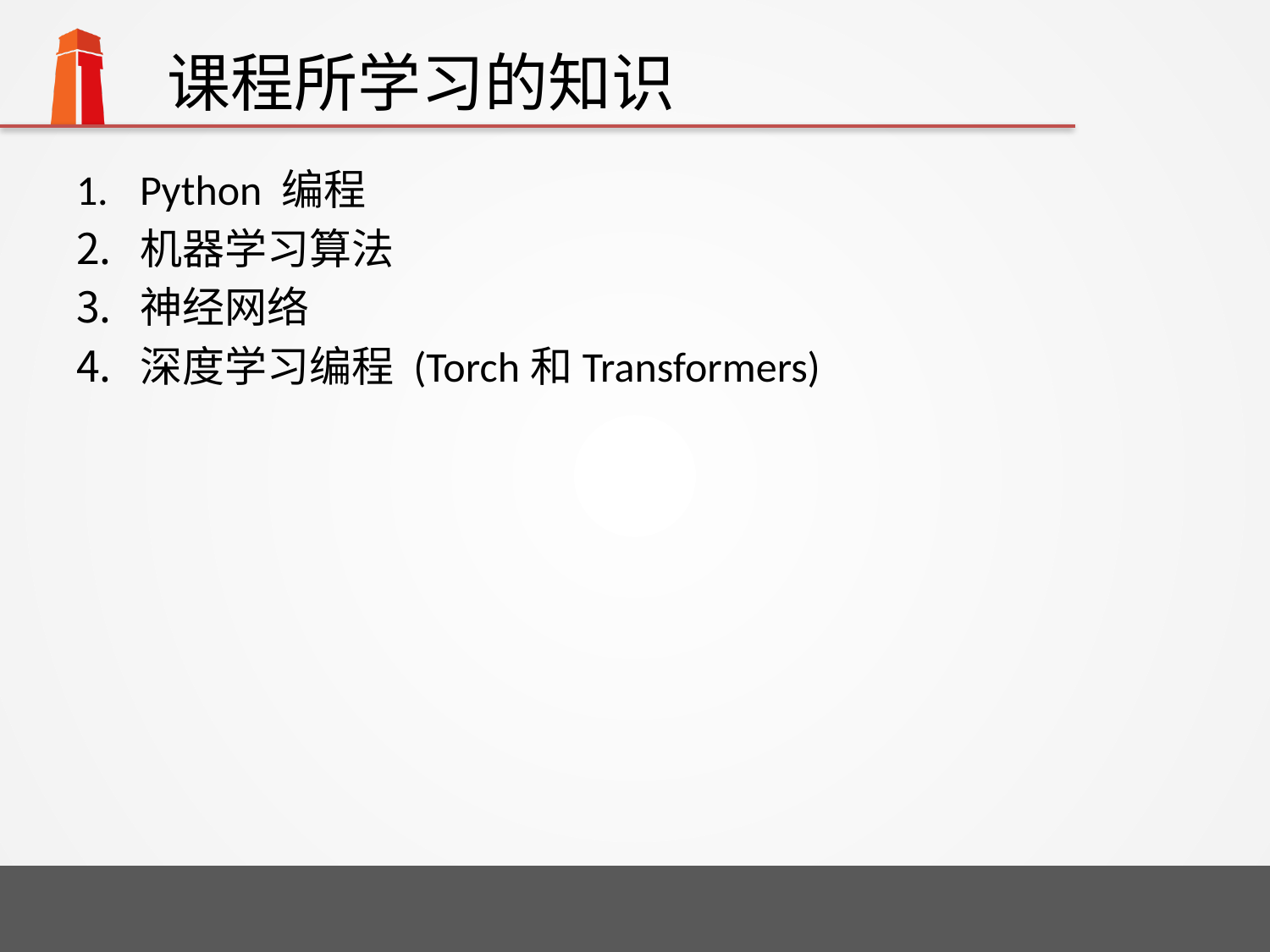

# 课程所学习的知识
Python 编程
机器学习算法
神经网络
深度学习编程 (Torch和Transformers)